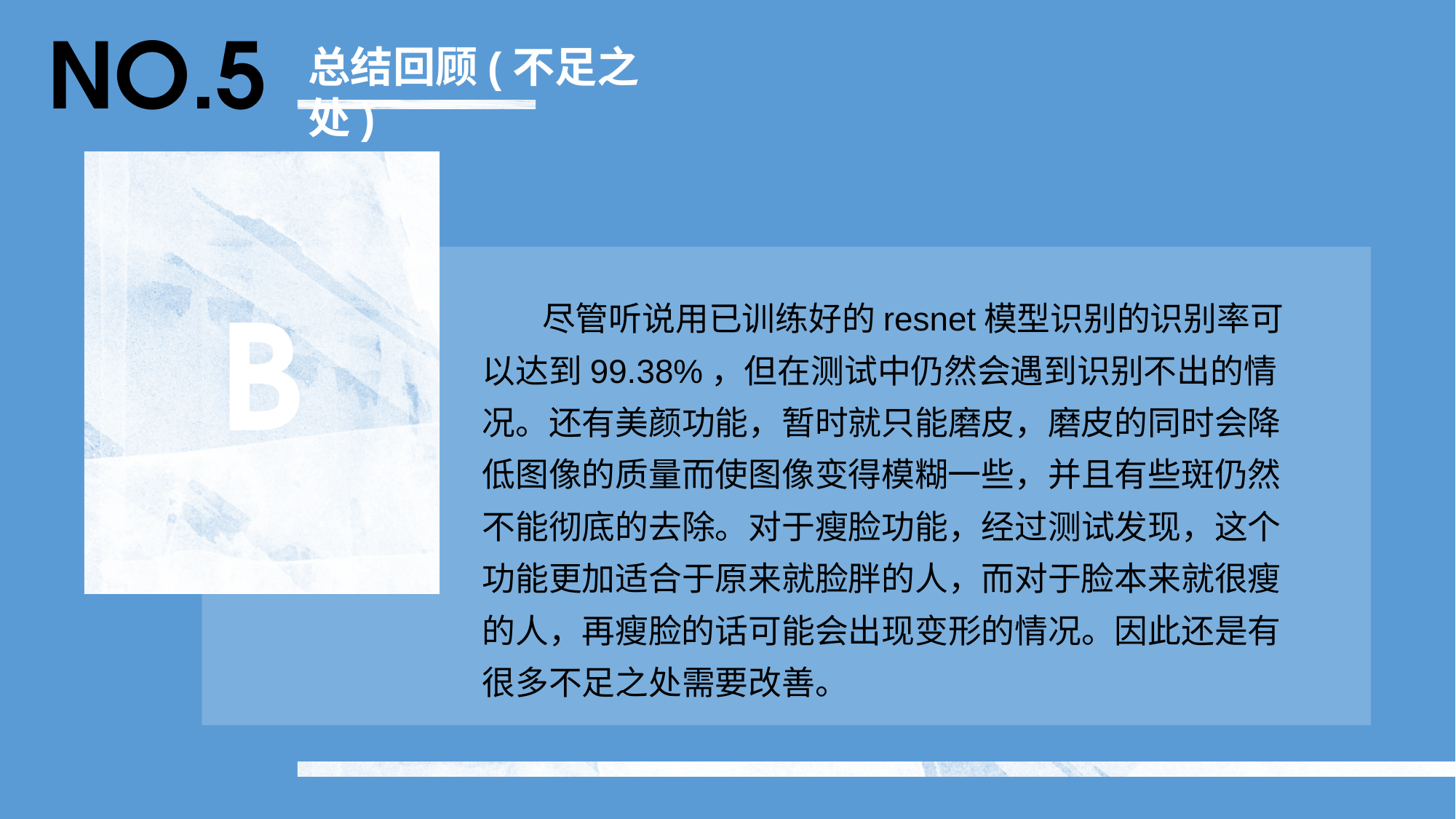

NO.5
总结回顾(不足之处)
B

       尽管听说用已训练好的resnet模型识别的识别率可以达到99.38%，但在测试中仍然会遇到识别不出的情况。还有美颜功能，暂时就只能磨皮，磨皮的同时会降低图像的质量而使图像变得模糊一些，并且有些斑仍然不能彻底的去除。对于瘦脸功能，经过测试发现，这个功能更加适合于原来就脸胖的人，而对于脸本来就很瘦的人，再瘦脸的话可能会出现变形的情况。因此还是有很多不足之处需要改善。